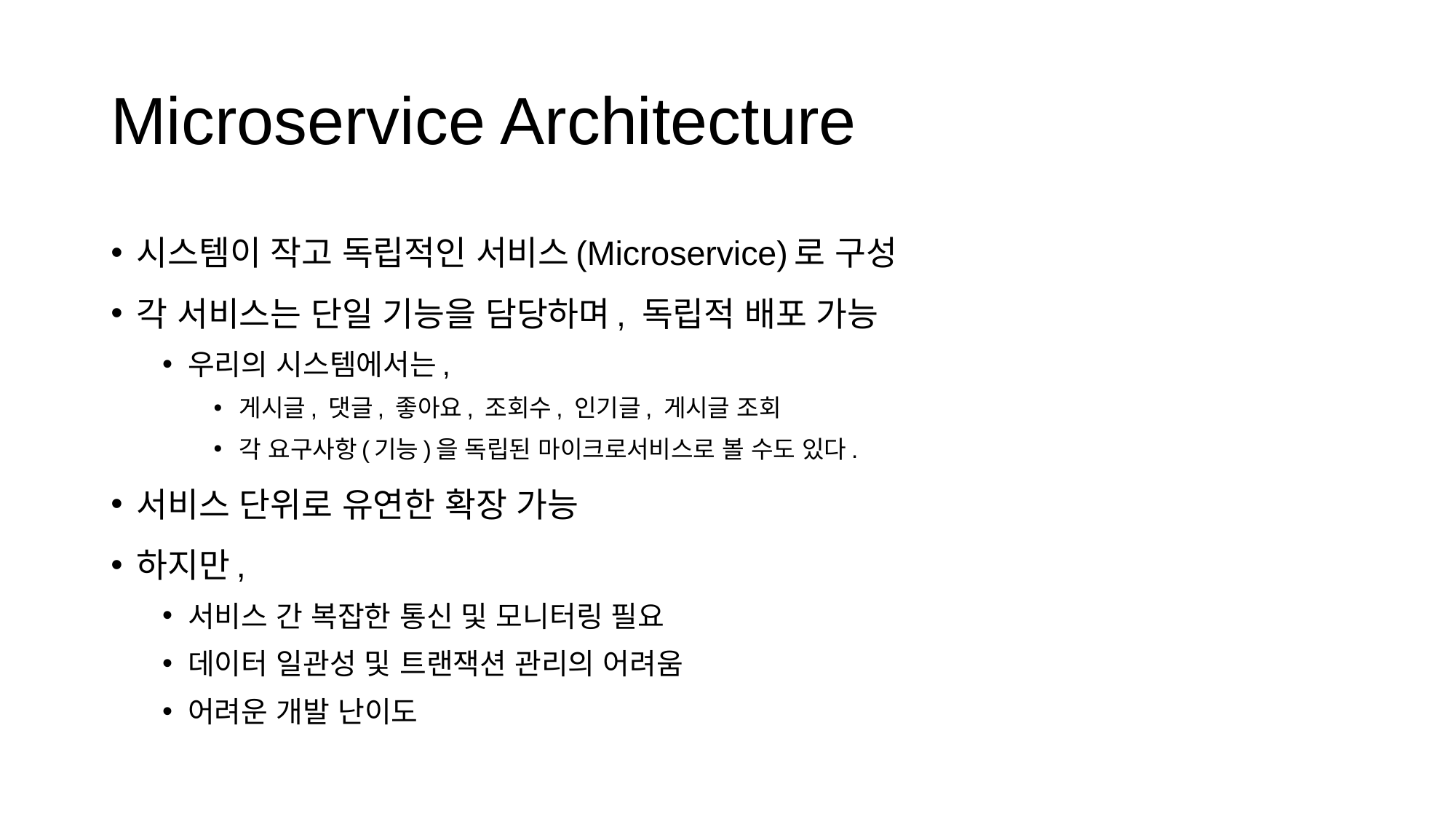

# Microservice Architecture
시스템이 작고 독립적인 서비스(Microservice)로 구성
각 서비스는 단일 기능을 담당하며, 독립적 배포 가능
우리의 시스템에서는,
게시글, 댓글, 좋아요, 조회수, 인기글, 게시글 조회
각 요구사항(기능)을 독립된 마이크로서비스로 볼 수도 있다.
서비스 단위로 유연한 확장 가능
하지만,
서비스 간 복잡한 통신 및 모니터링 필요
데이터 일관성 및 트랜잭션 관리의 어려움
어려운 개발 난이도